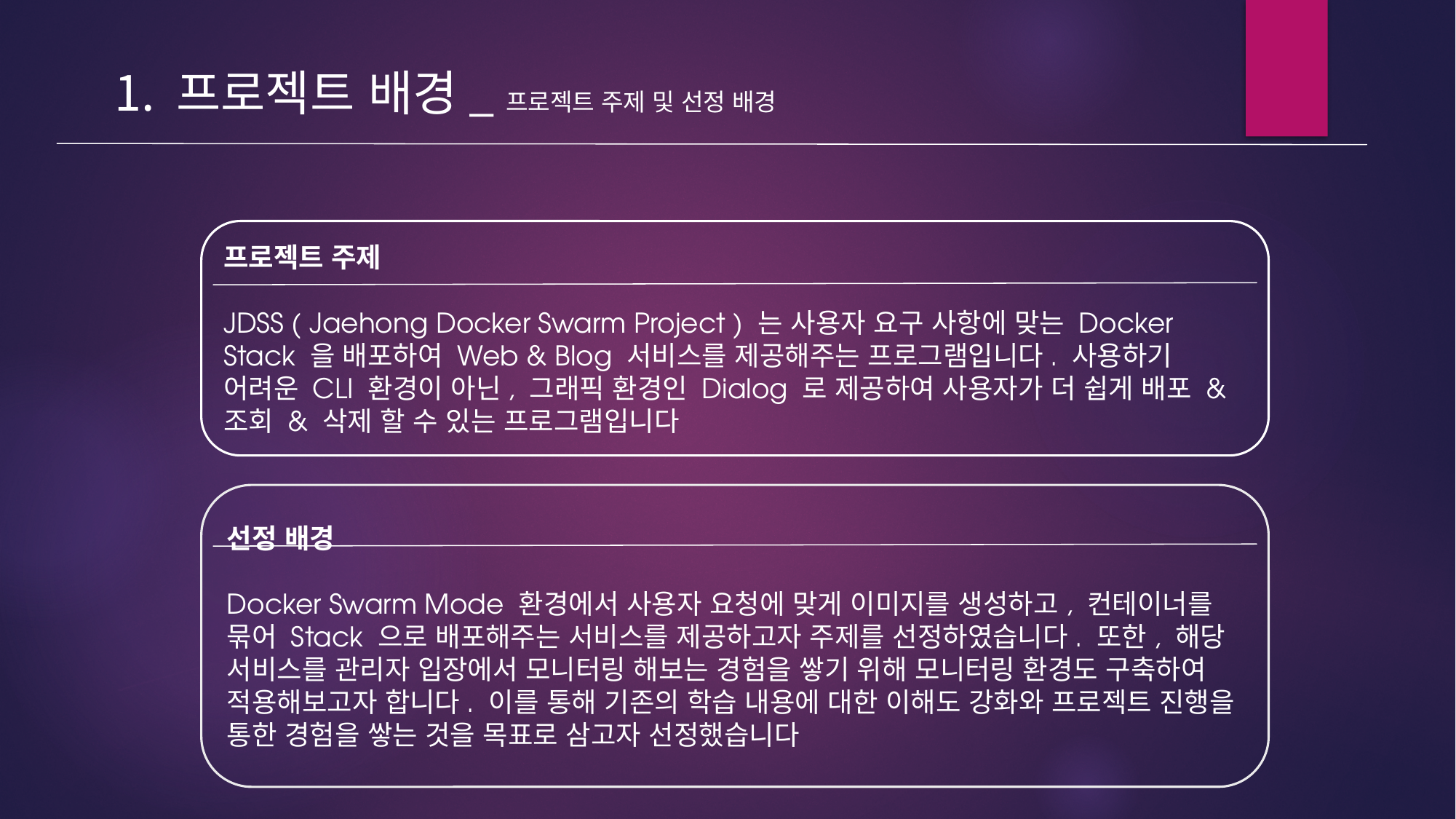

프로젝트 배경_프로젝트 주제 및 선정 배경
프로젝트 주제

JDSS ( Jaehong Docker Swarm Project ) 는 사용자 요구 사항에 맞는 Docker Stack 을 배포하여 Web & Blog 서비스를 제공해주는 프로그램입니다. 사용하기 어려운 CLI 환경이 아닌, 그래픽 환경인 Dialog 로 제공하여 사용자가 더 쉽게 배포 & 조회 & 삭제 할 수 있는 프로그램입니다
선정 배경

Docker Swarm Mode 환경에서 사용자 요청에 맞게 이미지를 생성하고, 컨테이너를 묶어 Stack 으로 배포해주는 서비스를 제공하고자 주제를 선정하였습니다. 또한, 해당 서비스를 관리자 입장에서 모니터링 해보는 경험을 쌓기 위해 모니터링 환경도 구축하여 적용해보고자 합니다. 이를 통해 기존의 학습 내용에 대한 이해도 강화와 프로젝트 진행을 통한 경험을 쌓는 것을 목표로 삼고자 선정했습니다